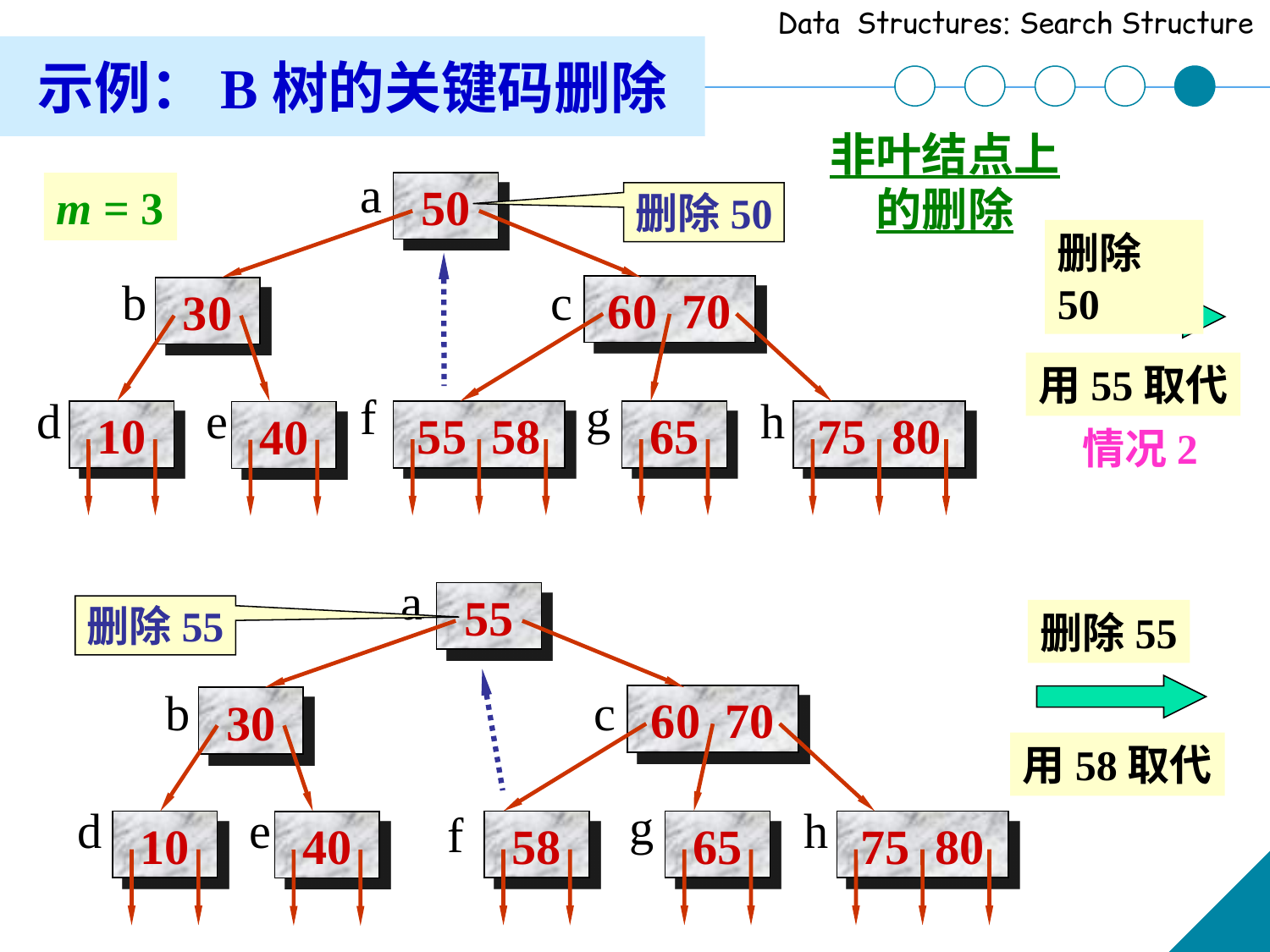

示例：B树的关键码删除

非叶结点上
的删除
a
50

b
c
60  70
30

f
g
d
e
h
10
55  58
65
75  80
40

m = 3
删除50
删除50

用55取代

情况2
a
55

b
c
60  70
30

g
d
e
h
f
10
58
65
75  80
40

删除55
删除55

用58取代